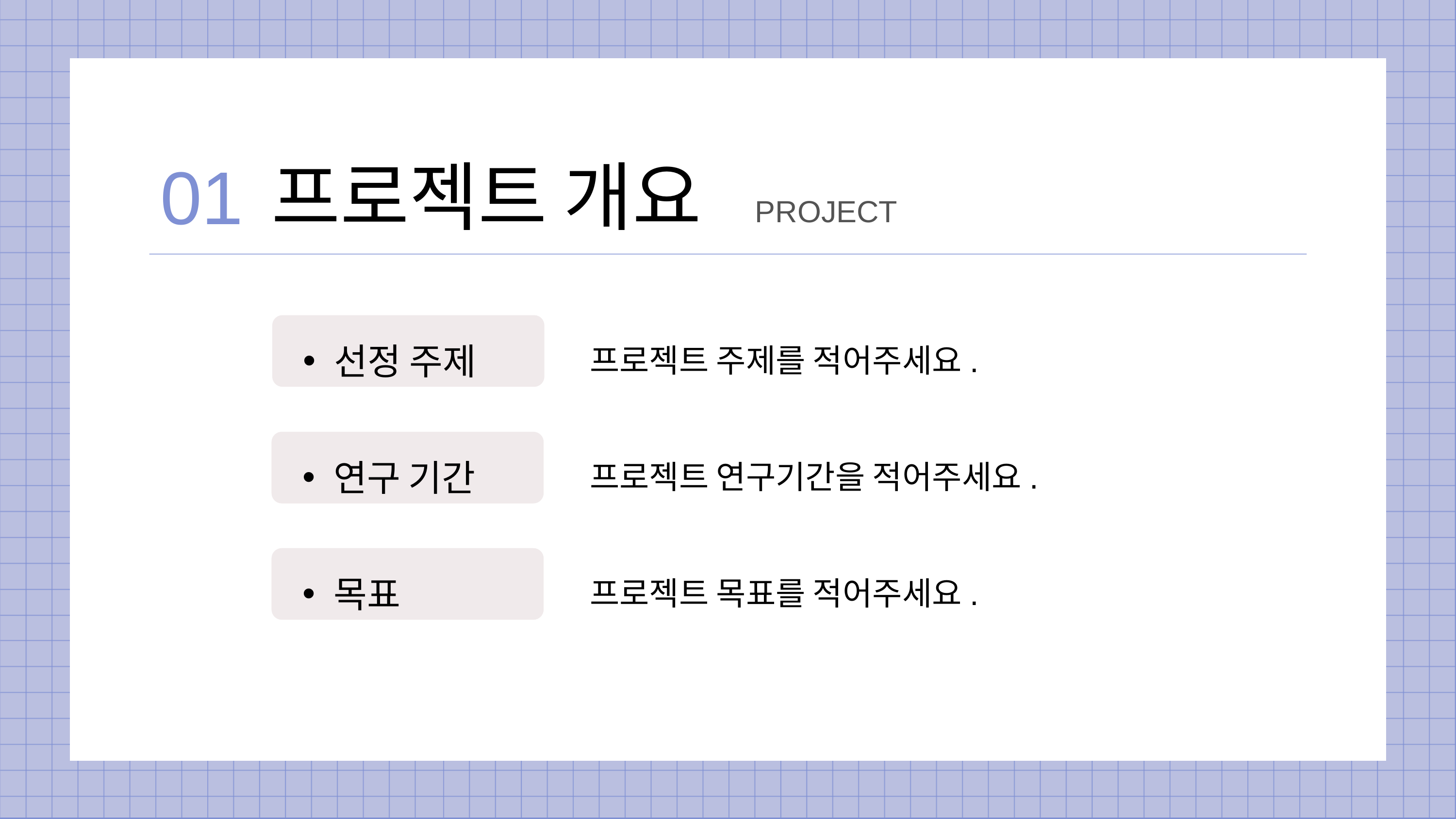

01
프로젝트 개요
PROJECT

선정 주제
프로젝트 주제를 적어주세요.

연구 기간
프로젝트 연구기간을 적어주세요.

목표
프로젝트 목표를 적어주세요.